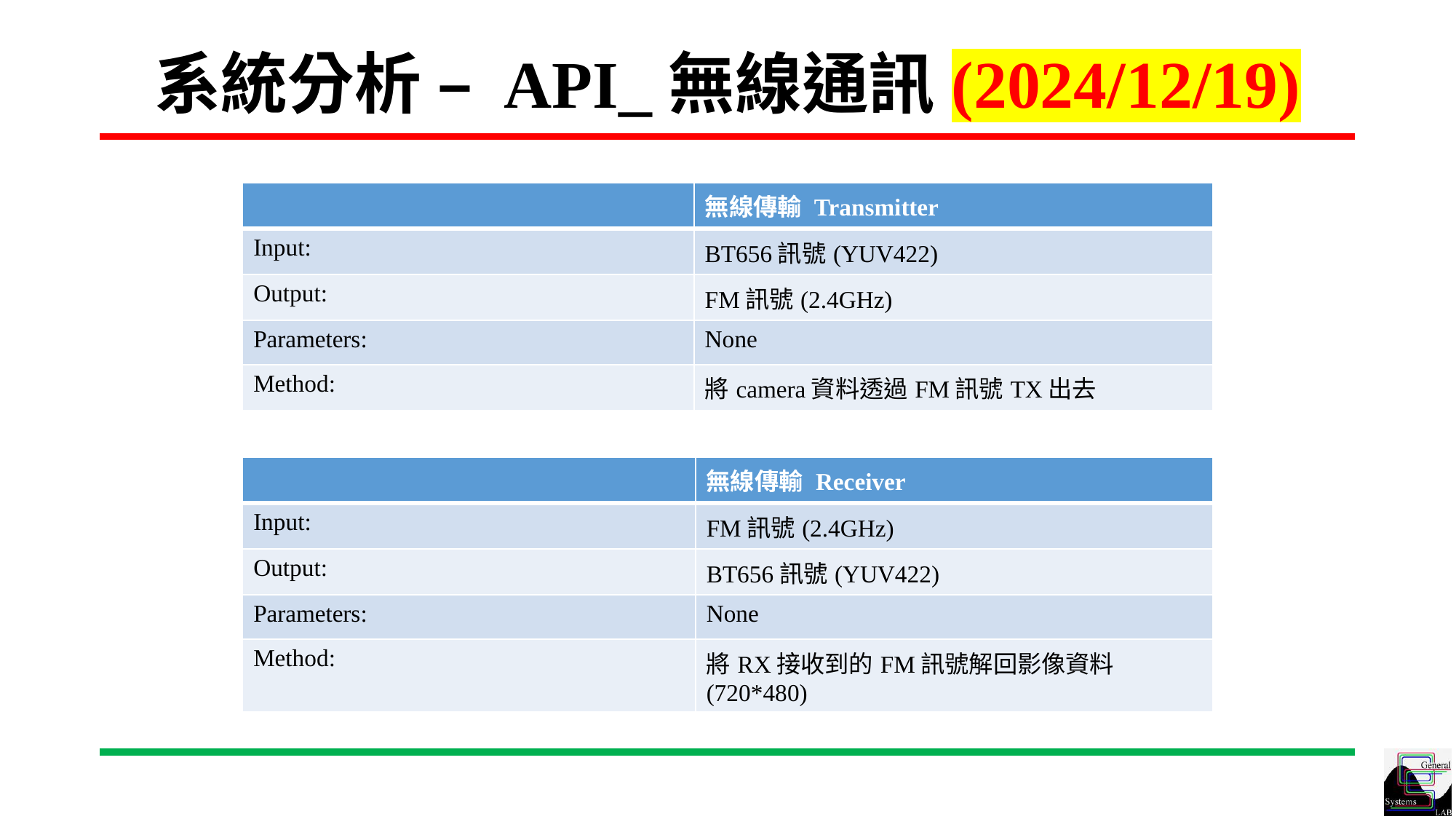

# 系統分析 – API_無線通訊(2024/12/19)
|  | 無線傳輸 Transmitter |
| --- | --- |
| Input: | BT656訊號(YUV422) |
| Output: | FM訊號(2.4GHz) |
| Parameters: | None |
| Method: | 將camera資料透過FM訊號TX出去 |
|  | 無線傳輸 Receiver |
| --- | --- |
| Input: | FM訊號(2.4GHz) |
| Output: | BT656訊號(YUV422) |
| Parameters: | None |
| Method: | 將RX接收到的FM訊號解回影像資料(720\*480) |